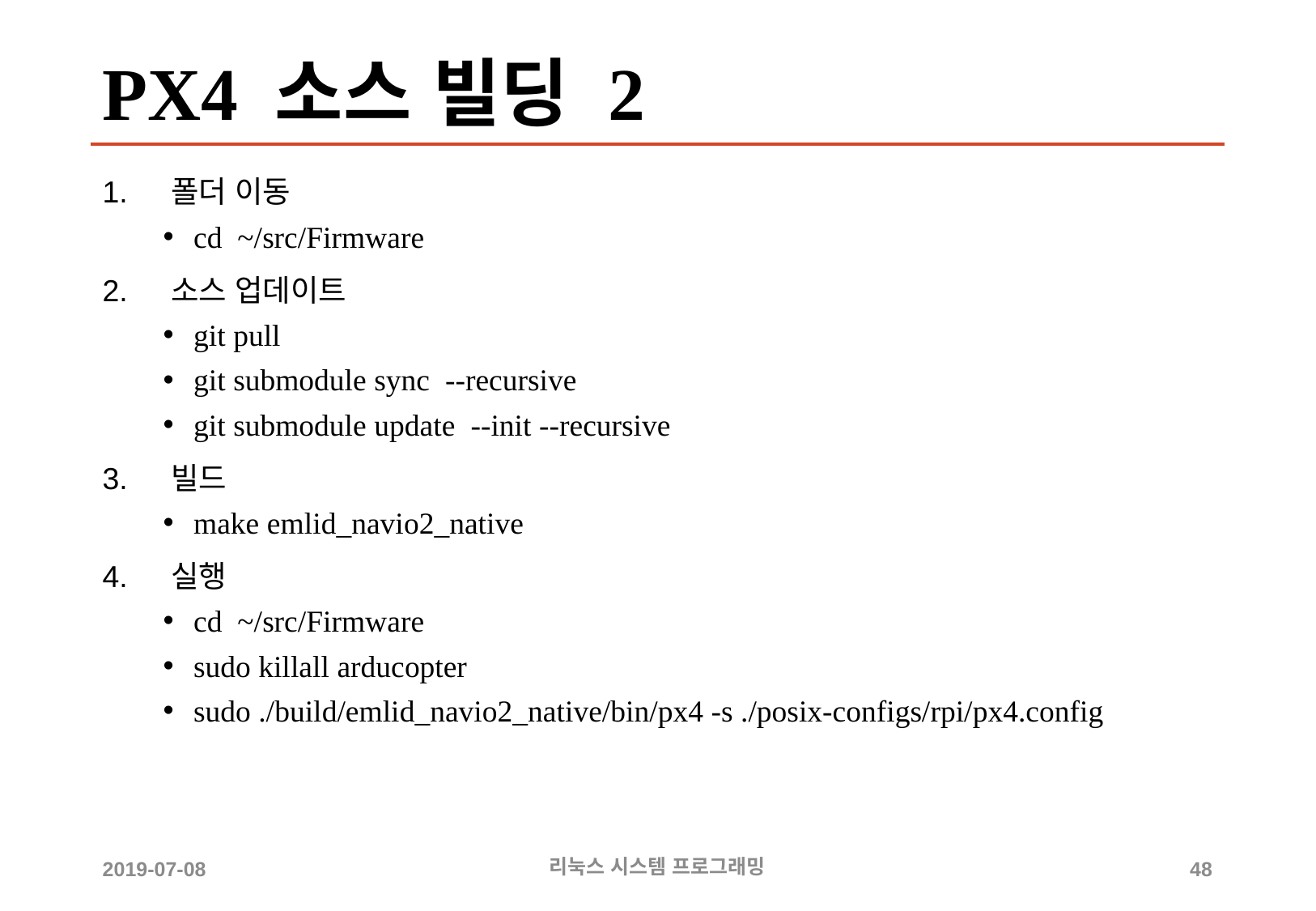

# PX4 소스 빌딩 2
폴더 이동
cd  ~/src/Firmware
소스 업데이트
git pull
git submodule sync  --recursive
git submodule update  --init --recursive
빌드
make emlid_navio2_native
실행
cd  ~/src/Firmware
sudo killall arducopter
sudo ./build/emlid_navio2_native/bin/px4 -s ./posix-configs/rpi/px4.config

2019-07-08
리눅스 시스템 프로그래밍
48